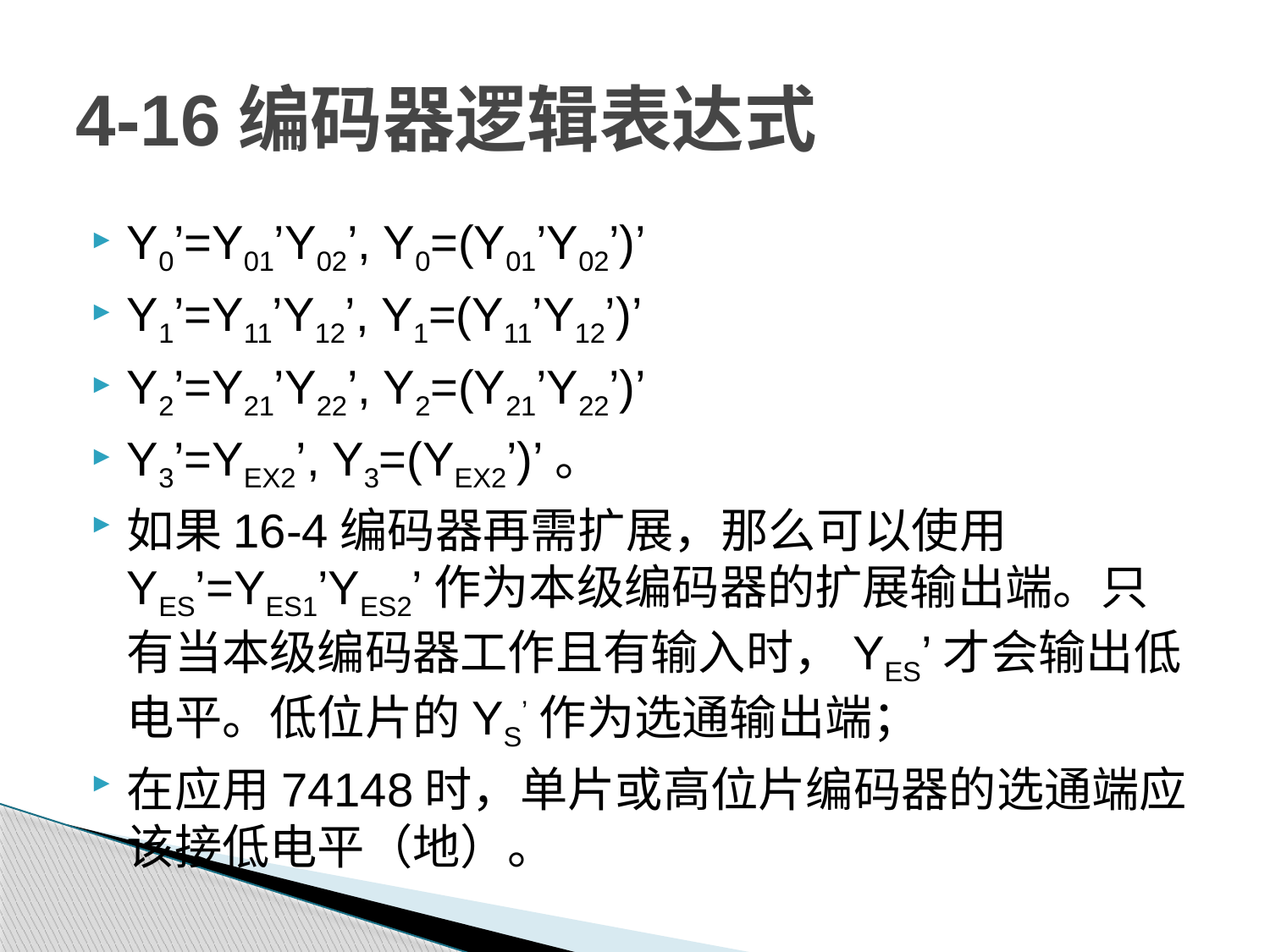

# 4-16编码器逻辑表达式
Y0’=Y01’Y02’, Y0=(Y01’Y02’)’
Y1’=Y11’Y12’, Y1=(Y11’Y12’)’
Y2’=Y21’Y22’, Y2=(Y21’Y22’)’
Y3’=YEX2’, Y3=(YEX2’)’。
如果16-4编码器再需扩展，那么可以使用YES’=YES1’YES2’作为本级编码器的扩展输出端。只有当本级编码器工作且有输入时，YES’才会输出低电平。低位片的YS’作为选通输出端；
在应用74148时，单片或高位片编码器的选通端应该接低电平（地）。